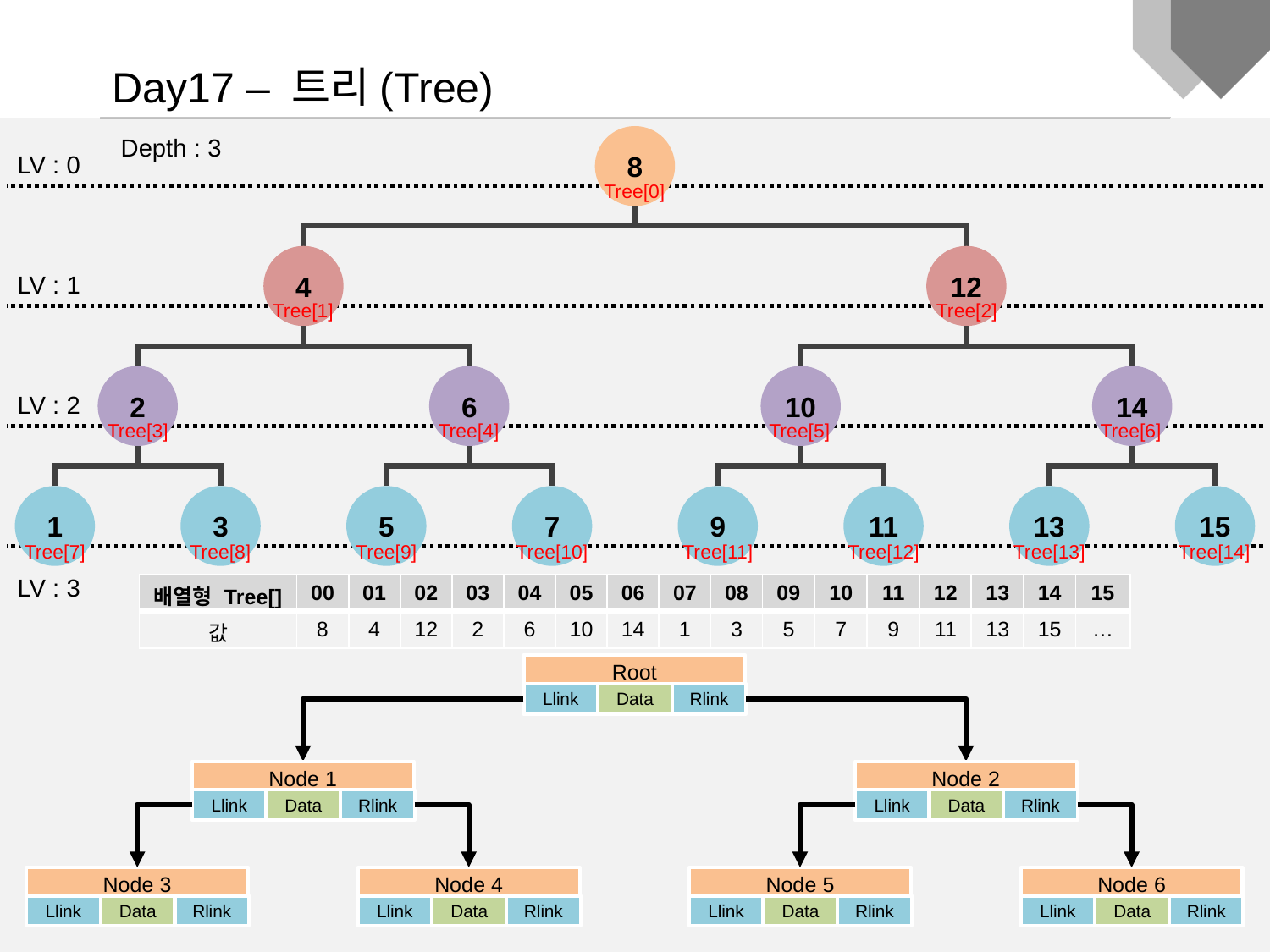

Day17 – 트리(Tree)
Depth : 3
8
LV : 0
Tree[0]
4
12
LV : 1
Tree[1]
Tree[2]
2
6
10
14
LV : 2
Tree[3]
Tree[4]
Tree[5]
Tree[6]
1
3
5
7
9
11
13
15
Tree[7]
Tree[8]
Tree[9]
Tree[10]
Tree[11]
Tree[12]
Tree[13]
Tree[14]
LV : 3
| 배열형 Tree[] | 00 | 01 | 02 | 03 | 04 | 05 | 06 | 07 | 08 | 09 | 10 | 11 | 12 | 13 | 14 | 15 |
| --- | --- | --- | --- | --- | --- | --- | --- | --- | --- | --- | --- | --- | --- | --- | --- | --- |
| 값 | 8 | 4 | 12 | 2 | 6 | 10 | 14 | 1 | 3 | 5 | 7 | 9 | 11 | 13 | 15 | … |
Root

Llink
Data
Rlink
Node 1

Llink
Data
Rlink
Node 2

Llink
Data
Rlink
Node 3

Llink
Data
Rlink
Node 4

Llink
Data
Rlink
Node 5

Llink
Data
Rlink
Node 6

Llink
Data
Rlink